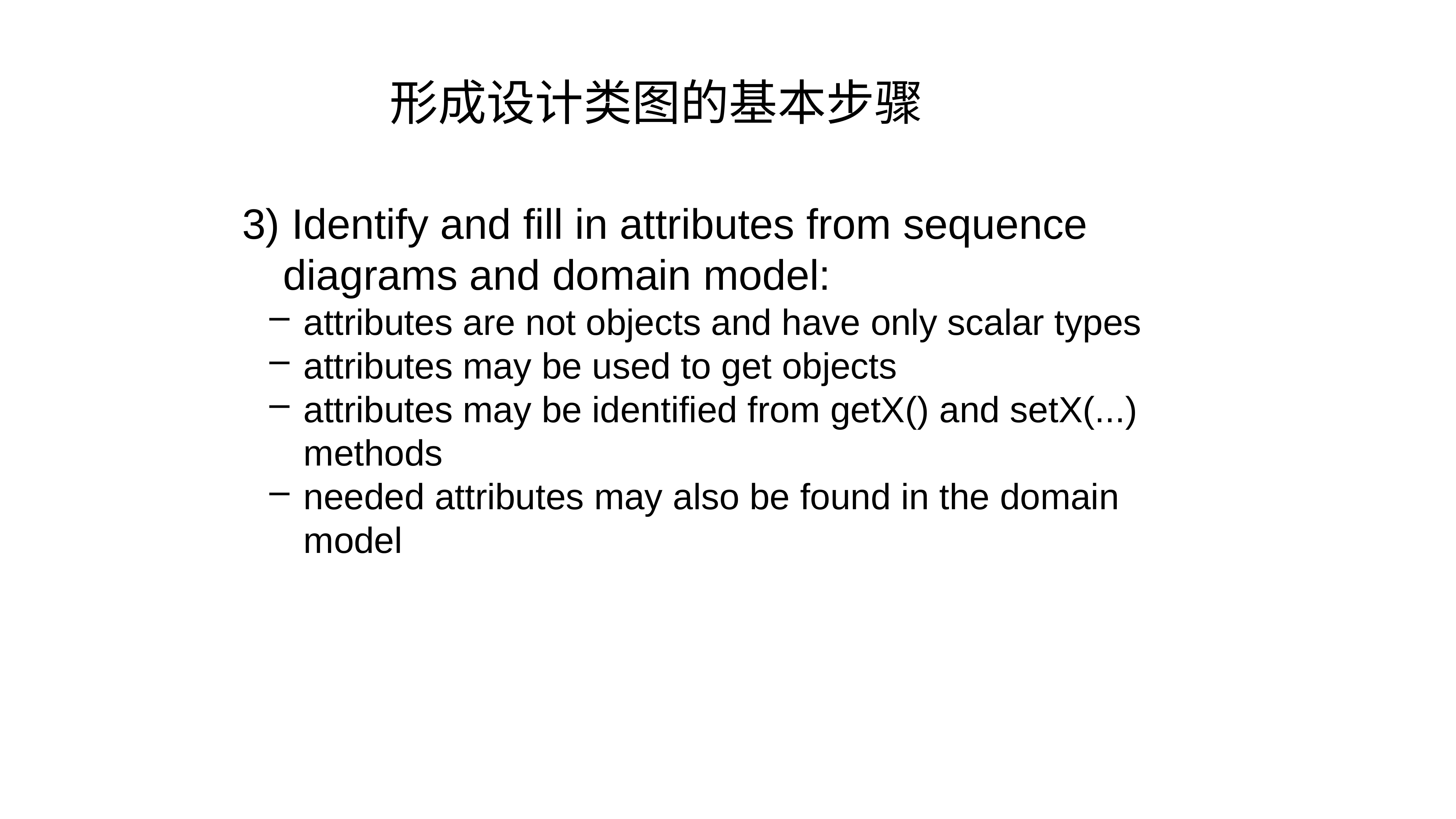

# 形成设计类图的基本步骤
3) Identify and fill in attributes from sequence diagrams and domain model:
attributes are not objects and have only scalar types
attributes may be used to get objects
attributes may be identified from getX() and setX(...) methods
needed attributes may also be found in the domain model